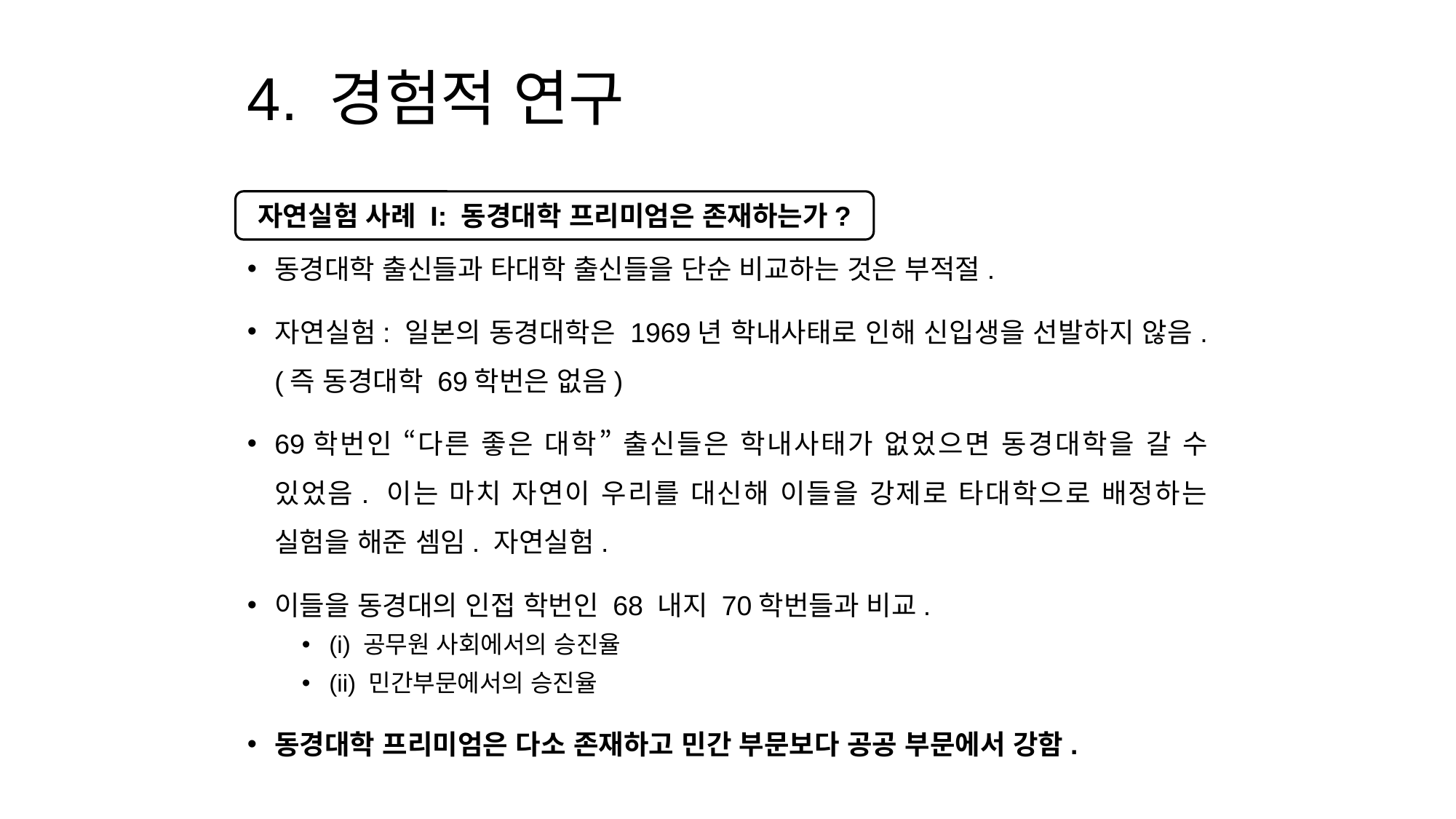

# 4. 경험적 연구

동경대학 출신들과 타대학 출신들을 단순 비교하는 것은 부적절.
자연실험: 일본의 동경대학은 1969년 학내사태로 인해 신입생을 선발하지 않음. (즉 동경대학 69학번은 없음)
69학번인 “다른 좋은 대학” 출신들은 학내사태가 없었으면 동경대학을 갈 수 있었음. 이는 마치 자연이 우리를 대신해 이들을 강제로 타대학으로 배정하는 실험을 해준 셈임. 자연실험.
이들을 동경대의 인접 학번인 68 내지 70학번들과 비교.
(i) 공무원 사회에서의 승진율
(ii) 민간부문에서의 승진율
동경대학 프리미엄은 다소 존재하고 민간 부문보다 공공 부문에서 강함.
자연실험 사례 I: 동경대학 프리미엄은 존재하는가?